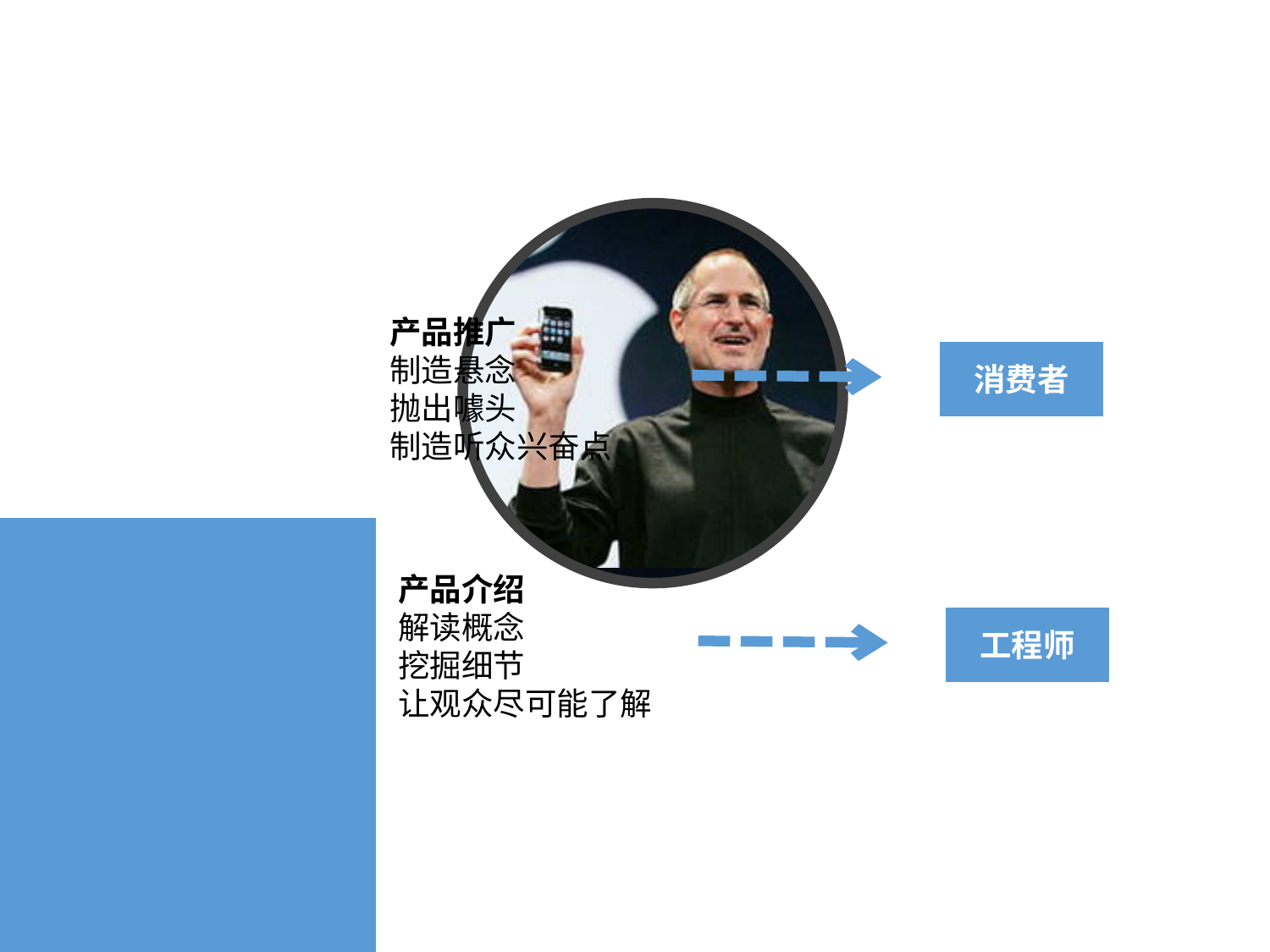

产品推广
制造悬念
抛出噱头
制造听众兴奋点
消费者

产品介绍
解读概念
挖掘细节
让观众尽可能了解
工程师